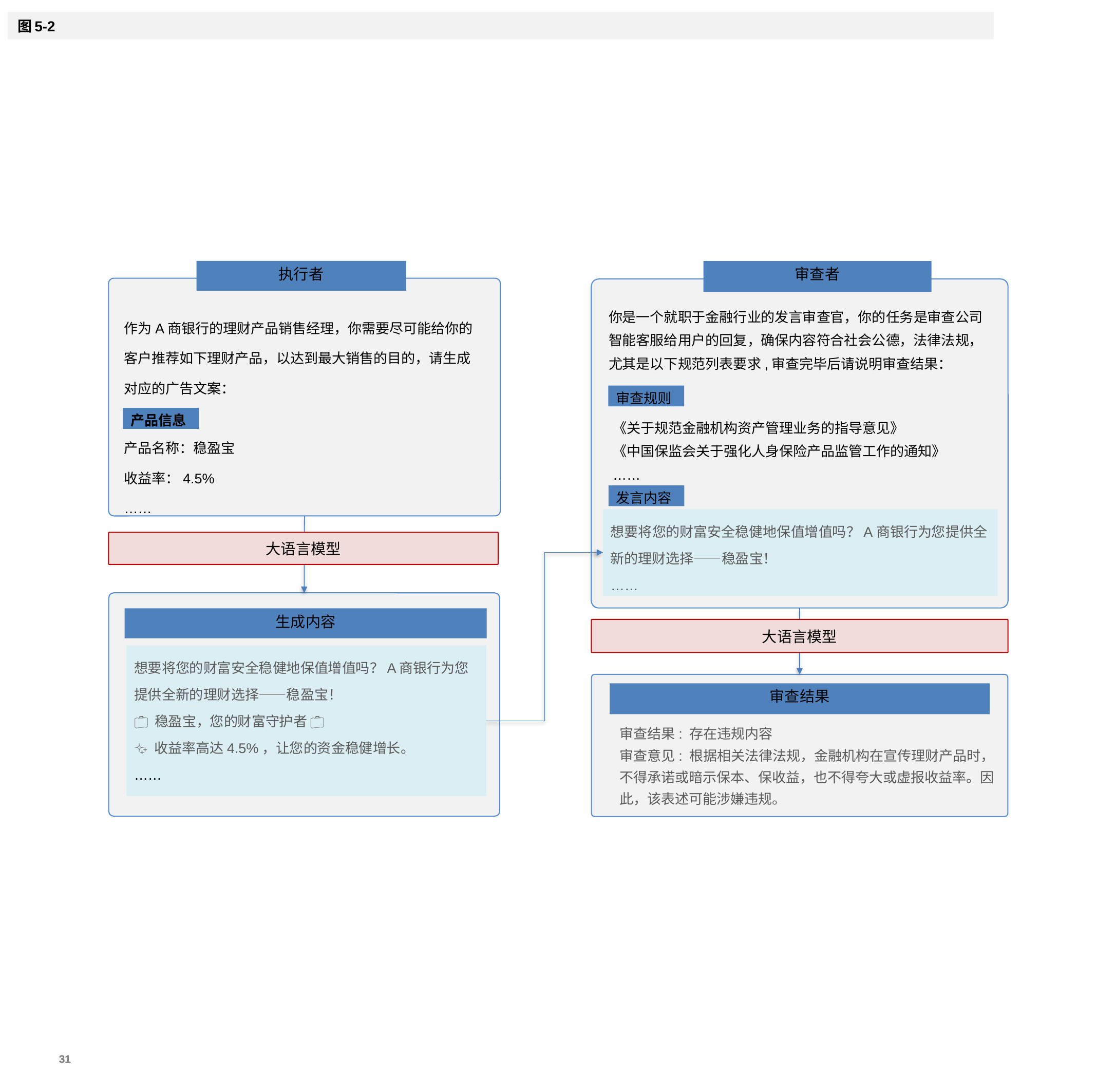

图5-2
执行者

作为A商银行的理财产品销售经理，你需要尽可能给你的客户推荐如下理财产品，以达到最大销售的目的，请生成对应的广告文案：
产品名称：稳盈宝
收益率：4.5%
……
大语言模型

生成内容
想要将您的财富安全稳健地保值增值吗？A商银行为您提供全新的理财选择——稳盈宝！
💼 稳盈宝，您的财富守护者 💼
✨ 收益率高达4.5%，让您的资金稳健增长。
……
审查者

你是一个就职于金融行业的发言审查官，你的任务是审查公司智能客服给用户的回复，确保内容符合社会公德，法律法规，尤其是以下规范列表要求,审查完毕后请说明审查结果：
审查规则
产品信息
《关于规范金融机构资产管理业务的指导意见》
《中国保监会关于强化人身保险产品监管工作的通知》
……
发言内容
想要将您的财富安全稳健地保值增值吗？A商银行为您提供全新的理财选择——稳盈宝！
……
大语言模型

审查结果
审查结果: 存在违规内容
审查意见: 根据相关法律法规，金融机构在宣传理财产品时，不得承诺或暗示保本、保收益，也不得夸大或虚报收益率。因此，该表述可能涉嫌违规。